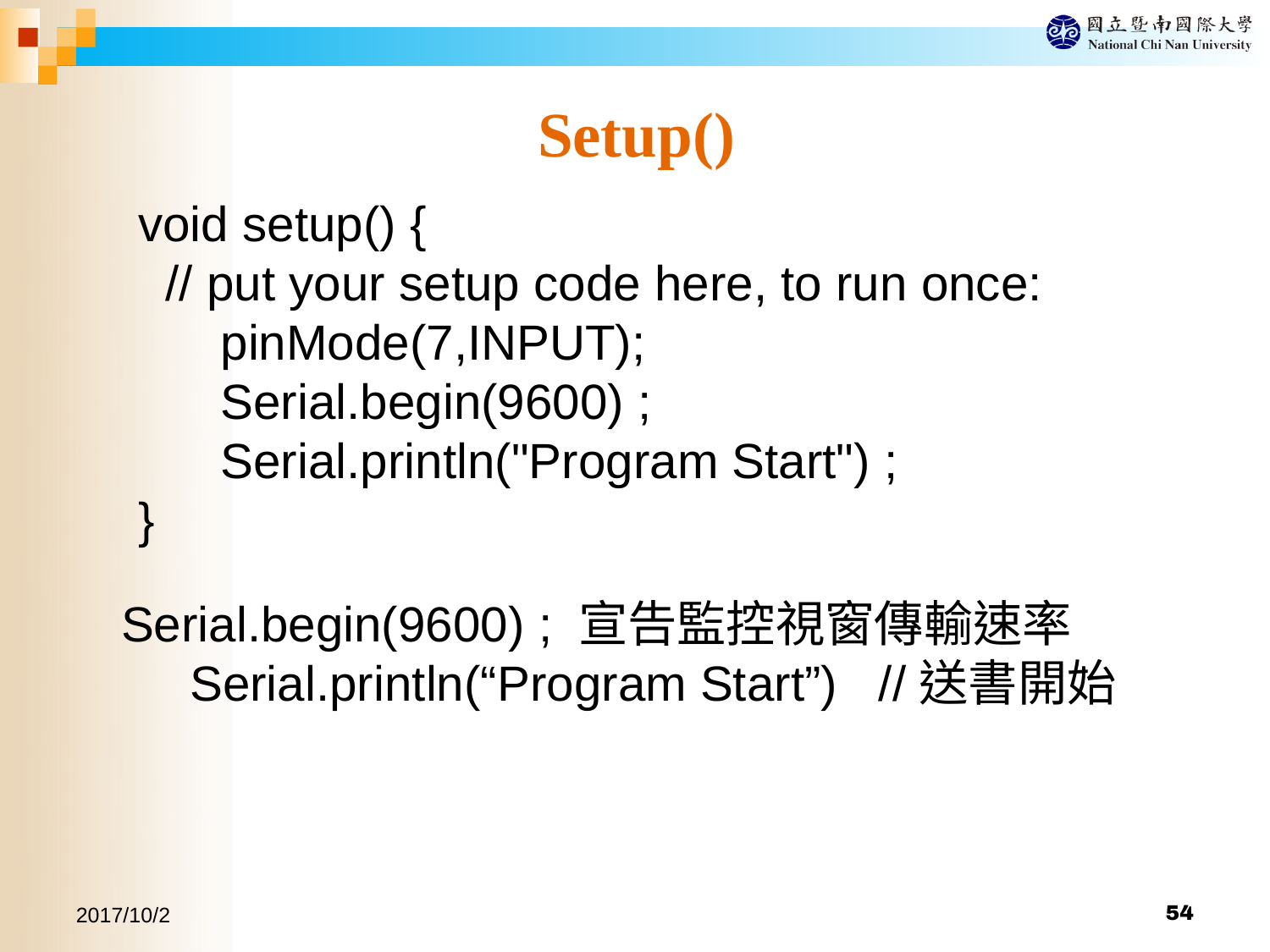

Setup()
void setup() {
  // put your setup code here, to run once:
      pinMode(7,INPUT);
      Serial.begin(9600) ;
      Serial.println("Program Start") ;
}
 Serial.begin(9600) ; 宣告監控視窗傳輸速率
      Serial.println(“Program Start”)   //送書開始
2017/10/2
54